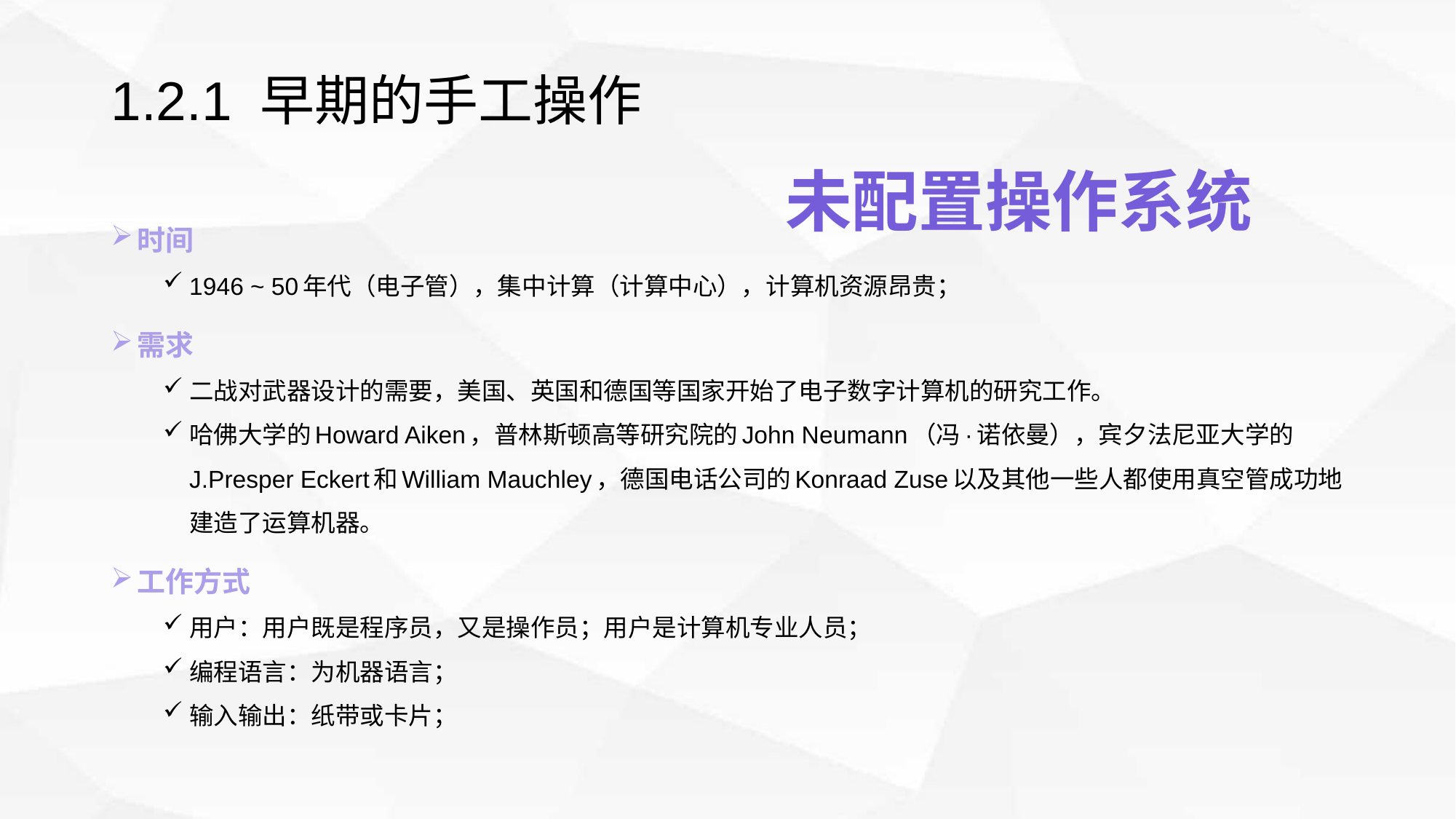

# 1.2.1 早期的手工操作
未配置操作系统
时间
1946 ~ 50年代（电子管），集中计算（计算中心），计算机资源昂贵；
需求
二战对武器设计的需要，美国、英国和德国等国家开始了电子数字计算机的研究工作。
哈佛大学的Howard Aiken，普林斯顿高等研究院的John Neumann（冯·诺依曼），宾夕法尼亚大学的J.Presper Eckert和William Mauchley，德国电话公司的Konraad Zuse以及其他一些人都使用真空管成功地建造了运算机器。
工作方式
用户：用户既是程序员，又是操作员；用户是计算机专业人员；
编程语言：为机器语言；
输入输出：纸带或卡片；